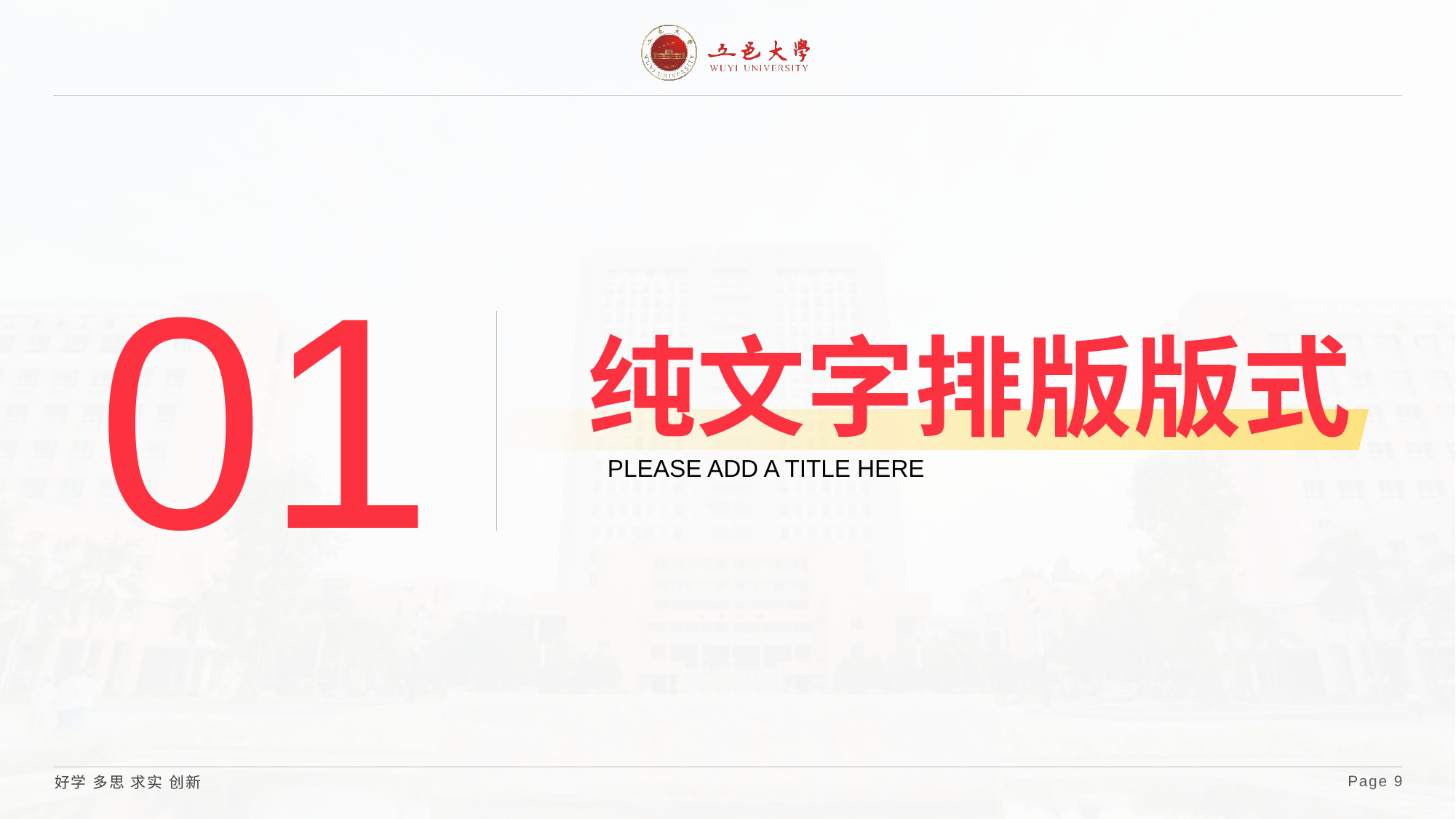

01
纯文字排版版式

PLEASE ADD A TITLE HERE